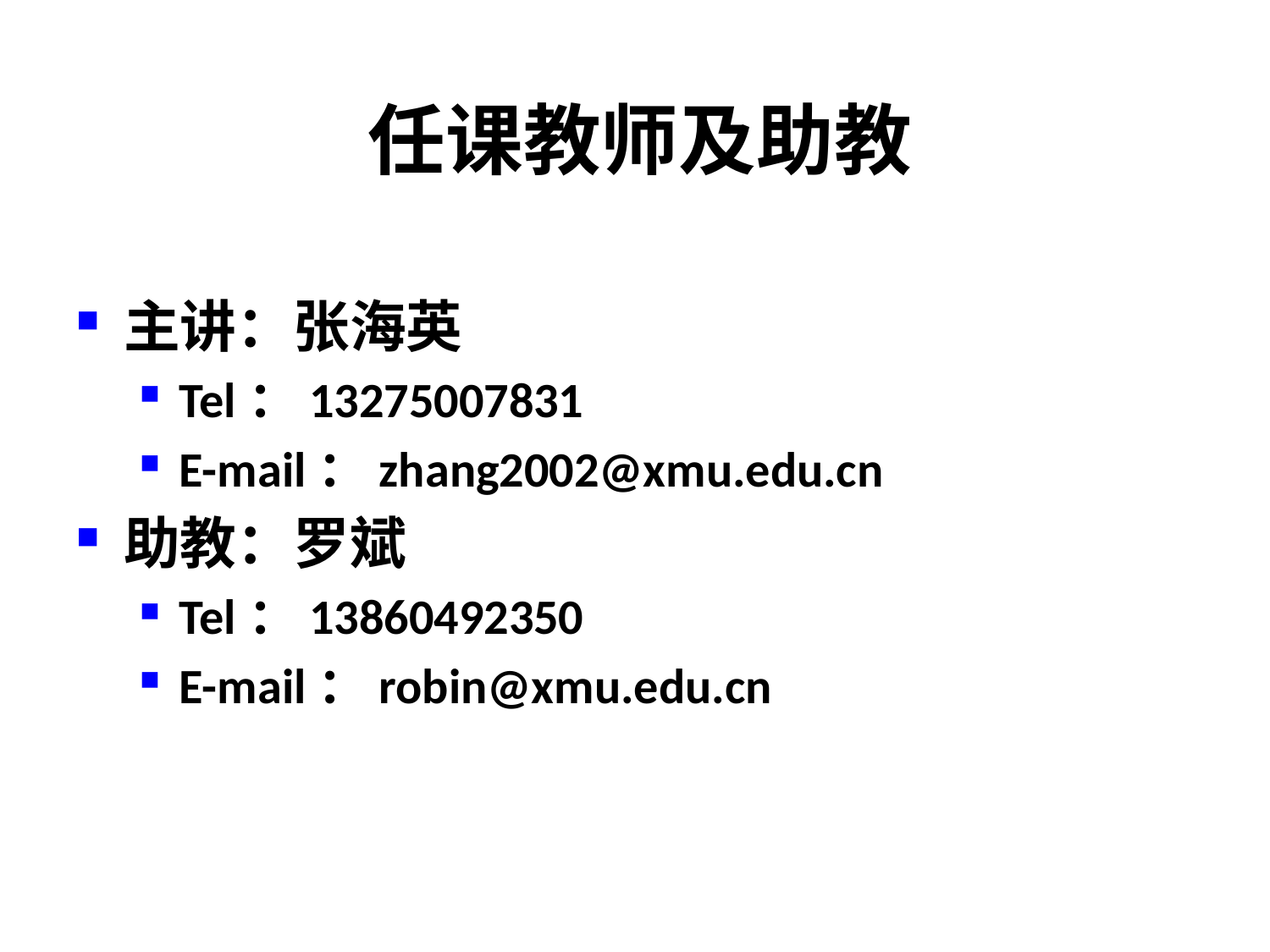

# 任课教师及助教

主讲：张海英
Tel：13275007831
E-mail：zhang2002@xmu.edu.cn
助教：罗斌
Tel：13860492350
E-mail：robin@xmu.edu.cn